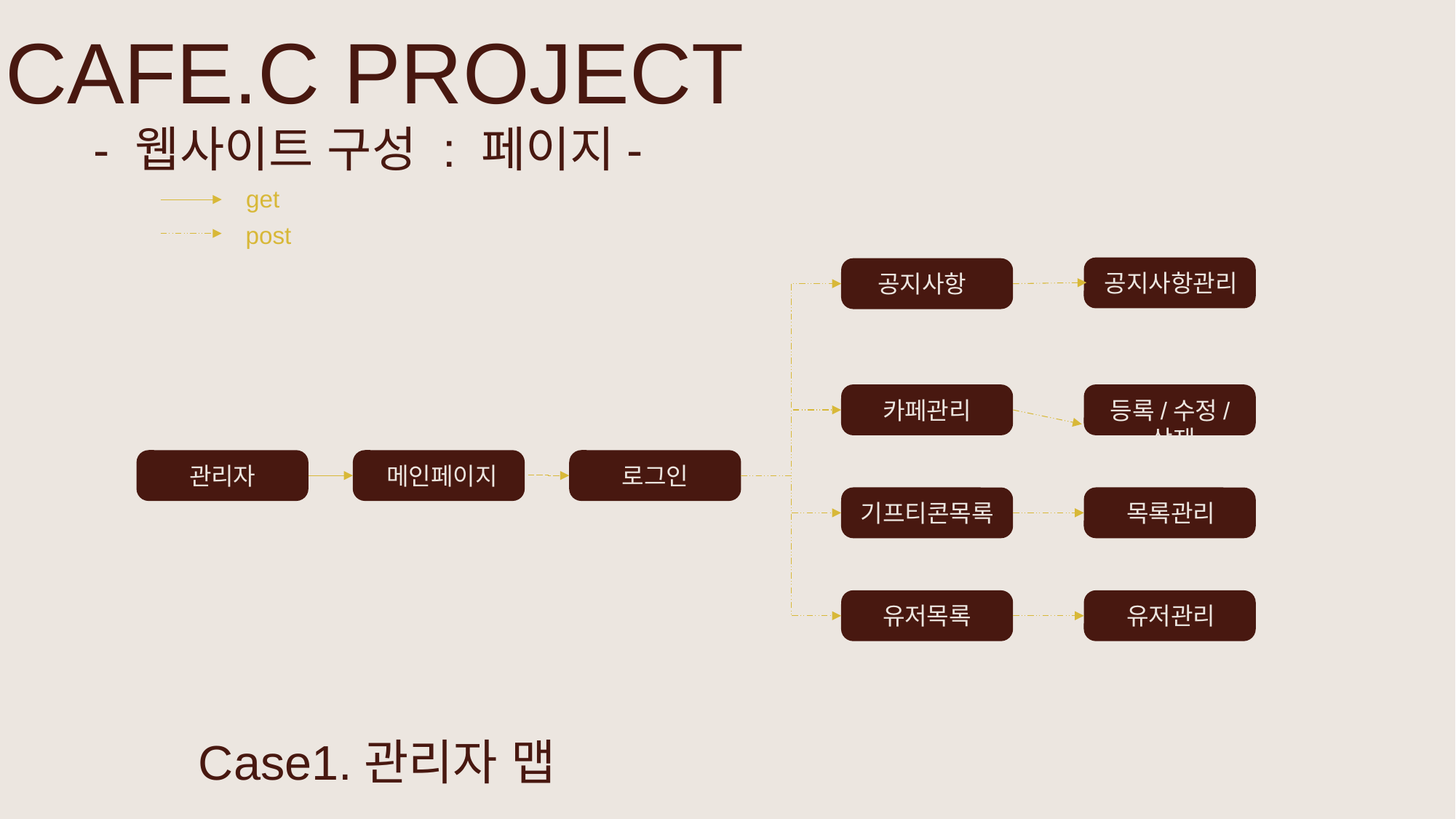

CAFE.C PROJECT
- 웹사이트 구성 : 페이지-
get
post

공지사항관리
공지사항

카페관리
등록/수정/삭제

관리자
메인페이지
로그인

기프티콘목록
목록관리

유저목록
유저관리
Case1.관리자 맵